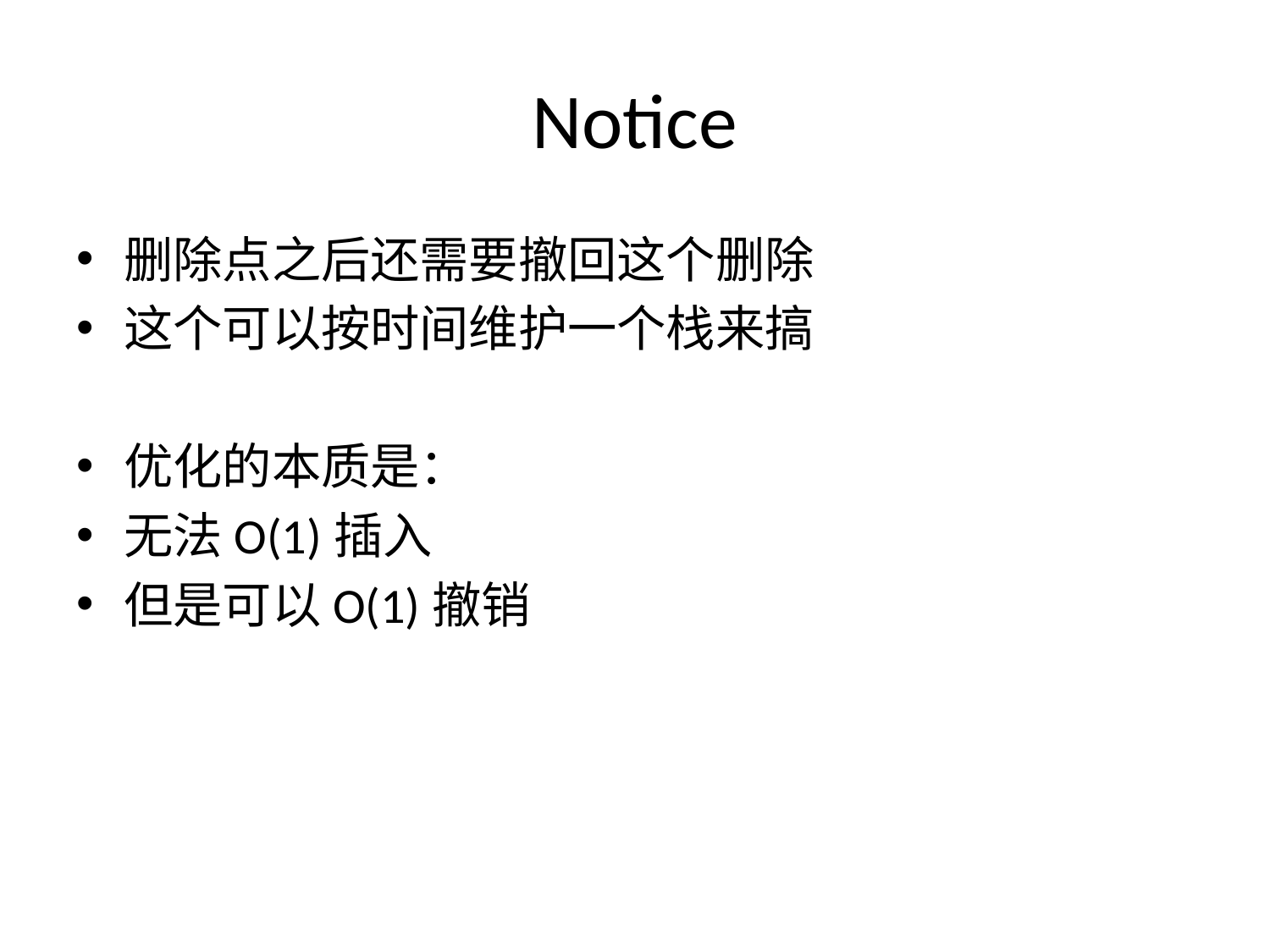

# Notice
删除点之后还需要撤回这个删除
这个可以按时间维护一个栈来搞

优化的本质是：
无法O(1)插入
但是可以O(1)撤销